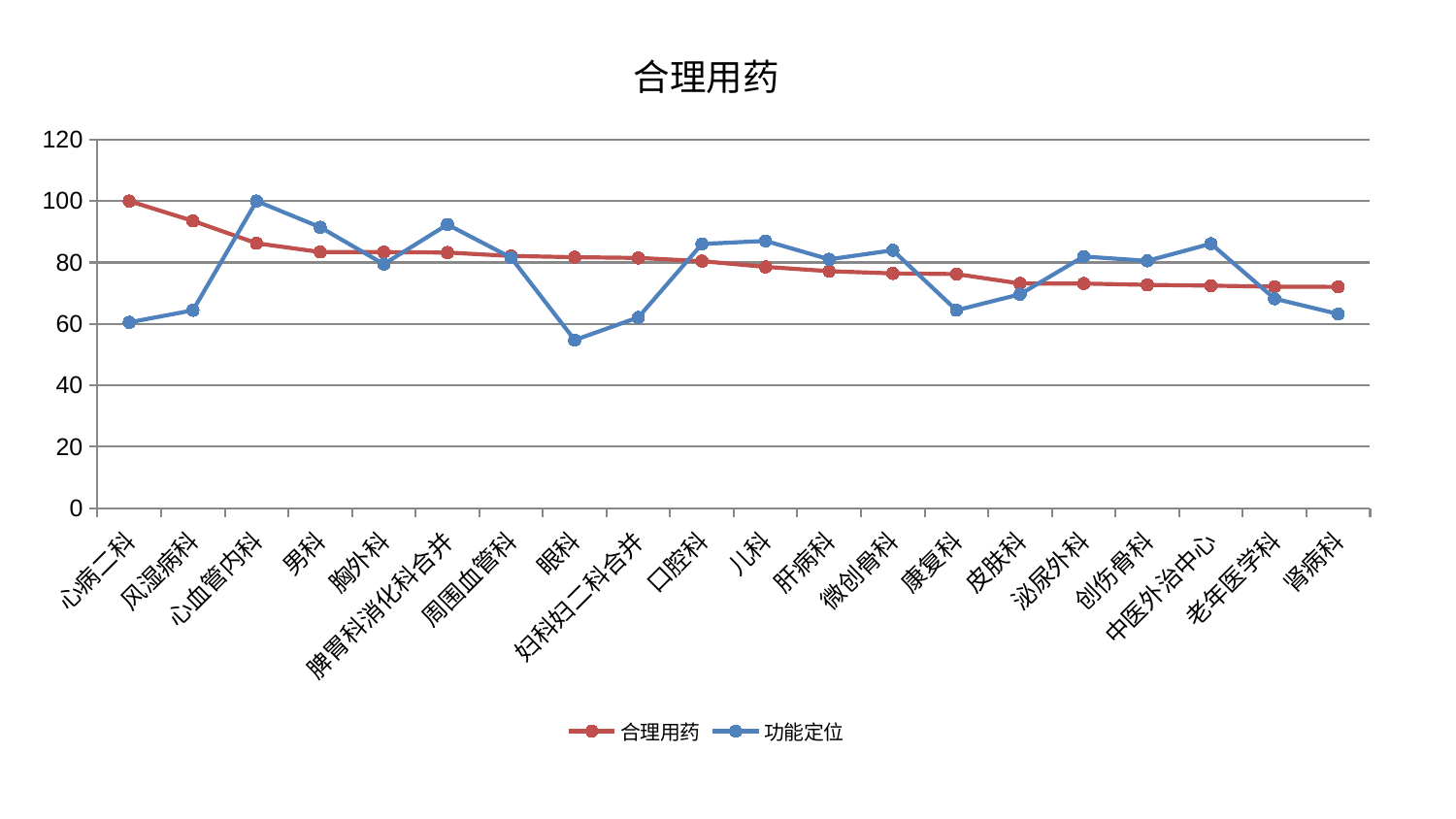

### Chart: 合理用药

| Category | 合理用药 | 功能定位 |
|---|---|---|
| 心病二科 | 100.0 | 60.534860239696314 |
| 风湿病科 | 93.53818853037417 | 64.45250457714204 |
| 心血管内科 | 86.26295643809767 | 100.0 |
| 男科 | 83.41273241893731 | 91.49262995513661 |
| 胸外科 | 83.39445335795452 | 79.48256824338554 |
| 脾胃科消化科合并 | 83.24247478764082 | 92.3746306906389 |
| 周围血管科 | 82.1243323536282 | 81.59006581753052 |
| 眼科 | 81.74261995596814 | 54.76350284691904 |
| 妇科妇二科合并 | 81.49957516874146 | 62.15404714434603 |
| 口腔科 | 80.45842009575651 | 86.0533164874183 |
| 儿科 | 78.58384318543494 | 87.03581503214872 |
| 肝病科 | 77.18010188030875 | 81.05442989459449 |
| 微创骨科 | 76.45522595158026 | 83.96978436406168 |
| 康复科 | 76.23713055160565 | 64.46907145499473 |
| 皮肤科 | 73.18370016343876 | 69.6720133548261 |
| 泌尿外科 | 73.15766096273913 | 81.96522307316519 |
| 创伤骨科 | 72.73617565320754 | 80.54209105983817 |
| 中医外治中心 | 72.46948234292904 | 86.11568151351592 |
| 老年医学科 | 72.12645992867417 | 68.22628512549268 |
| 肾病科 | 72.0793859919874 | 63.25503105018138 |
248